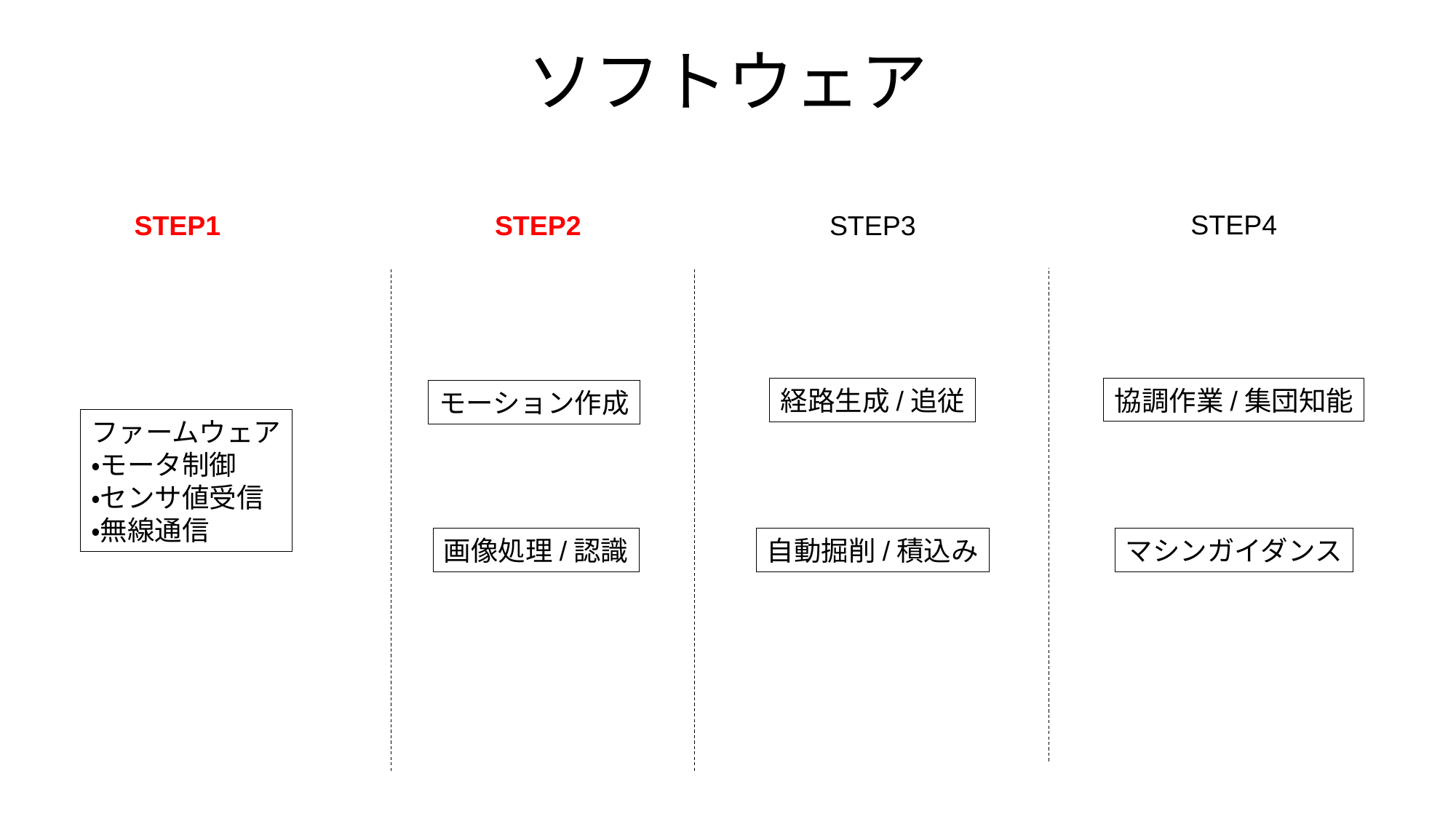

# ソフトウェア
STEP4
STEP1
STEP2
STEP3
協調作業/集団知能
経路生成/追従
モーション作成
ファームウェア
・モータ制御
・センサ値受信
・無線通信
画像処理/認識
自動掘削/積込み
マシンガイダンス